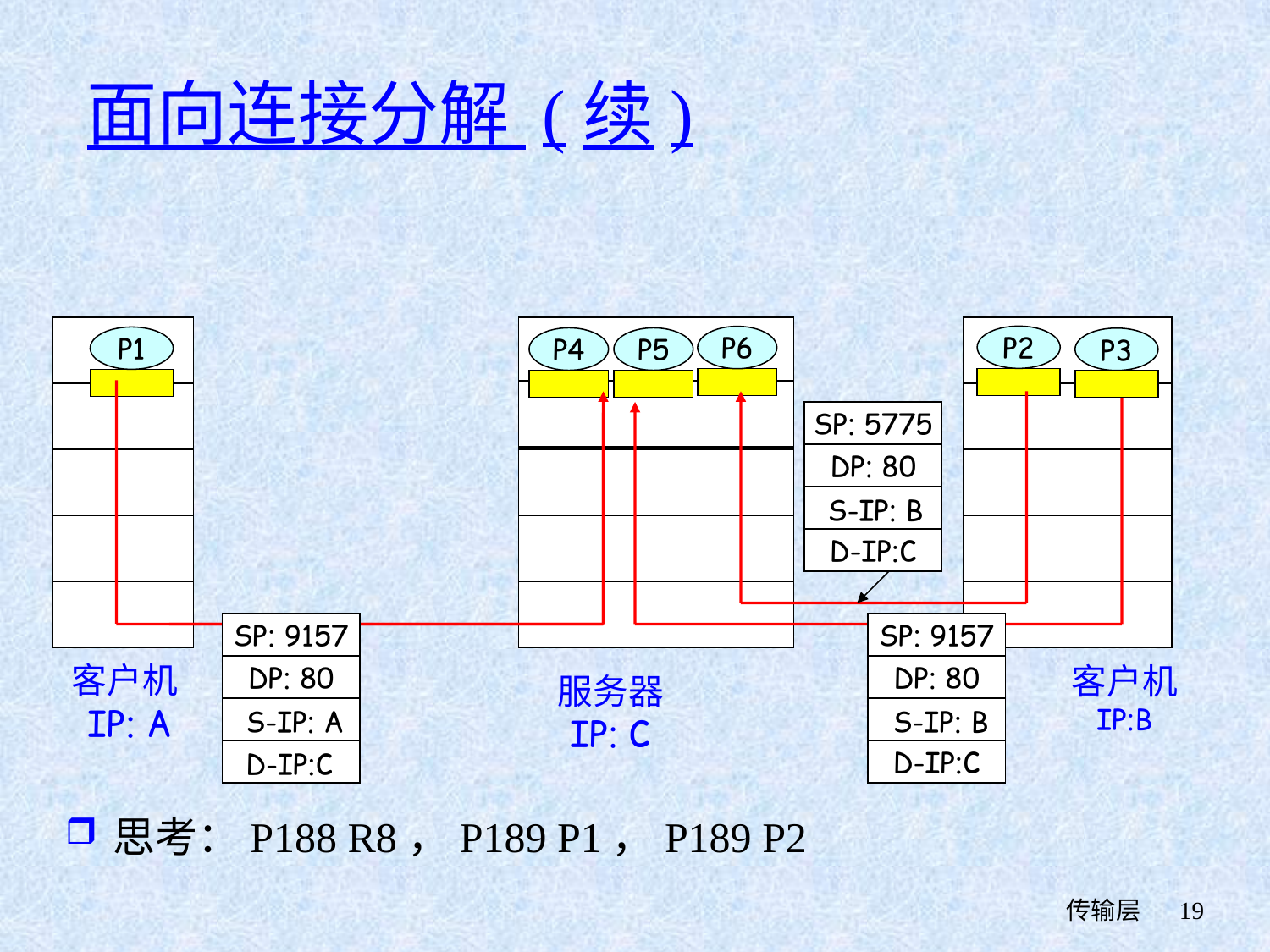

# 面向连接分解 (续)

P1

客户机
 IP: A

P1

P2

P6

P4

P5

P3

SP: 5775
DP: 80

S-IP: B

D-IP:C

SP: 9157
SP: 9157
DP: 80

客户机
IP:B
DP: 80
服务器
IP: C

S-IP: A
S-IP: B

D-IP:C
D-IP:C
思考：P188 R8，P189 P1，P189 P2
 传输层
19